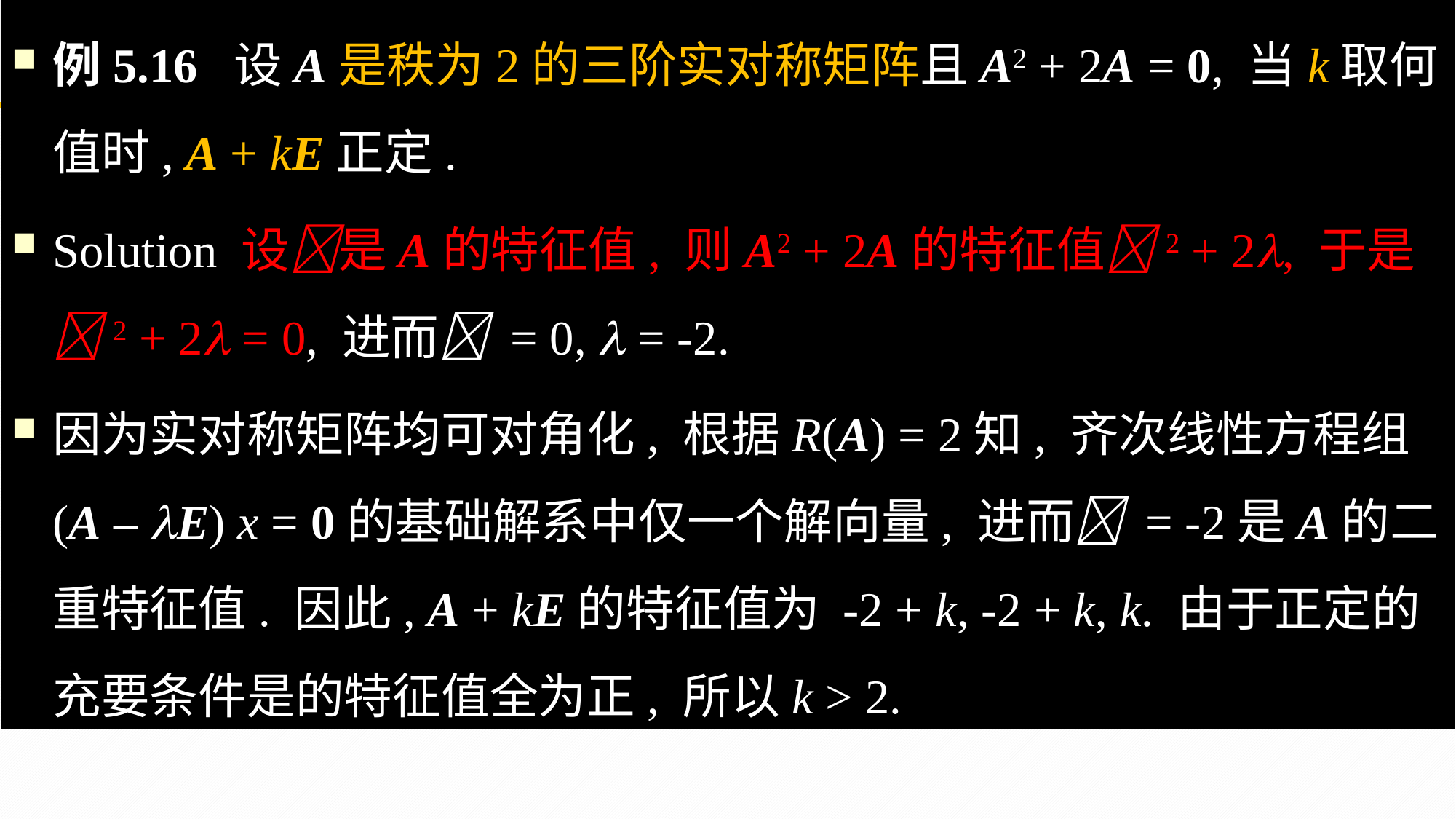

例5.16  设A是秩为2的三阶实对称矩阵且A2 + 2A = 0, 当k取何值时, A + kE正定.
Solution 设λ是A的特征值, 则A2 + 2A的特征值λ2 + 2λ, 于是λ2 + 2λ = 0, 进而λ = 0, λ = -2.
因为实对称矩阵均可对角化, 根据R(A) = 2知, 齐次线性方程组(A – λE) x = 0的基础解系中仅一个解向量, 进而λ = -2是A的二重特征值. 因此, A + kE的特征值为 -2 + k, -2 + k, k. 由于正定的充要条件是的特征值全为正, 所以k > 2.